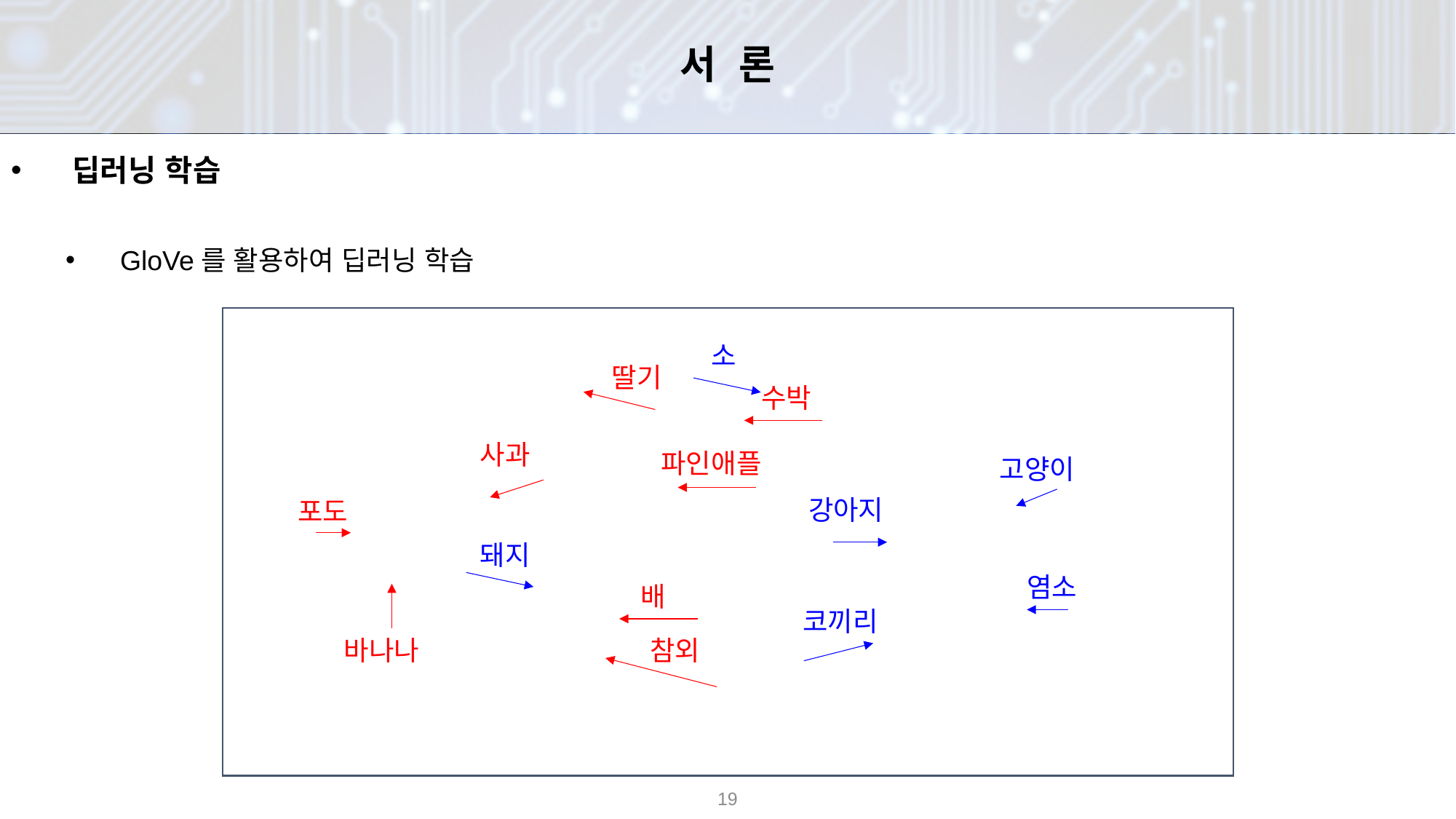

# 서  론
딥러닝 학습

GloVe를 활용하여 딥러닝 학습

소
딸기
수박
사과
파인애플
고양이
강아지
포도
돼지
염소
배
코끼리
참외
바나나
19